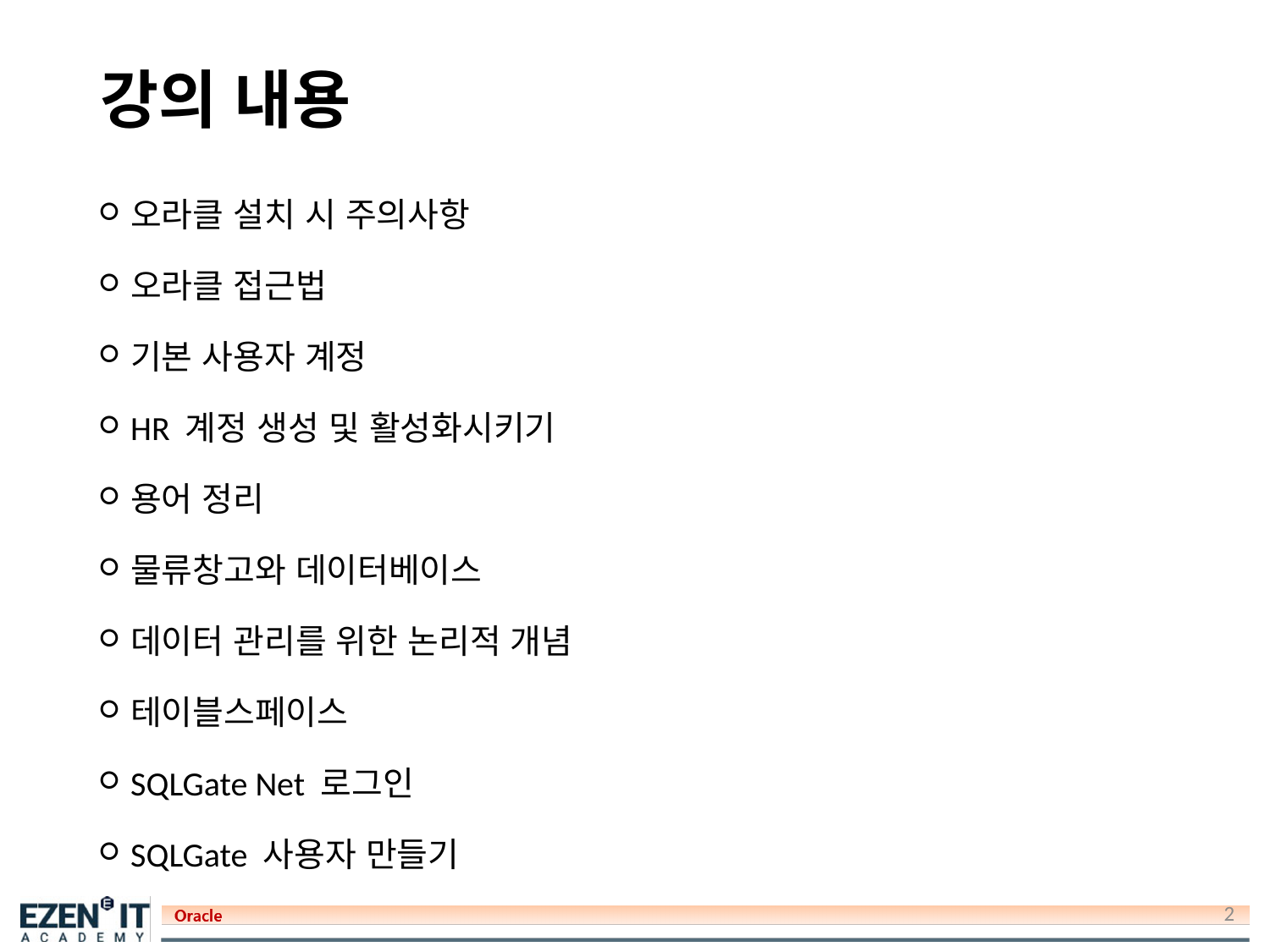

# 강의 내용
오라클 설치 시 주의사항
오라클 접근법
기본 사용자 계정
HR 계정 생성 및 활성화시키기
용어 정리
물류창고와 데이터베이스
데이터 관리를 위한 논리적 개념
테이블스페이스
SQLGate Net 로그인
SQLGate 사용자 만들기
2